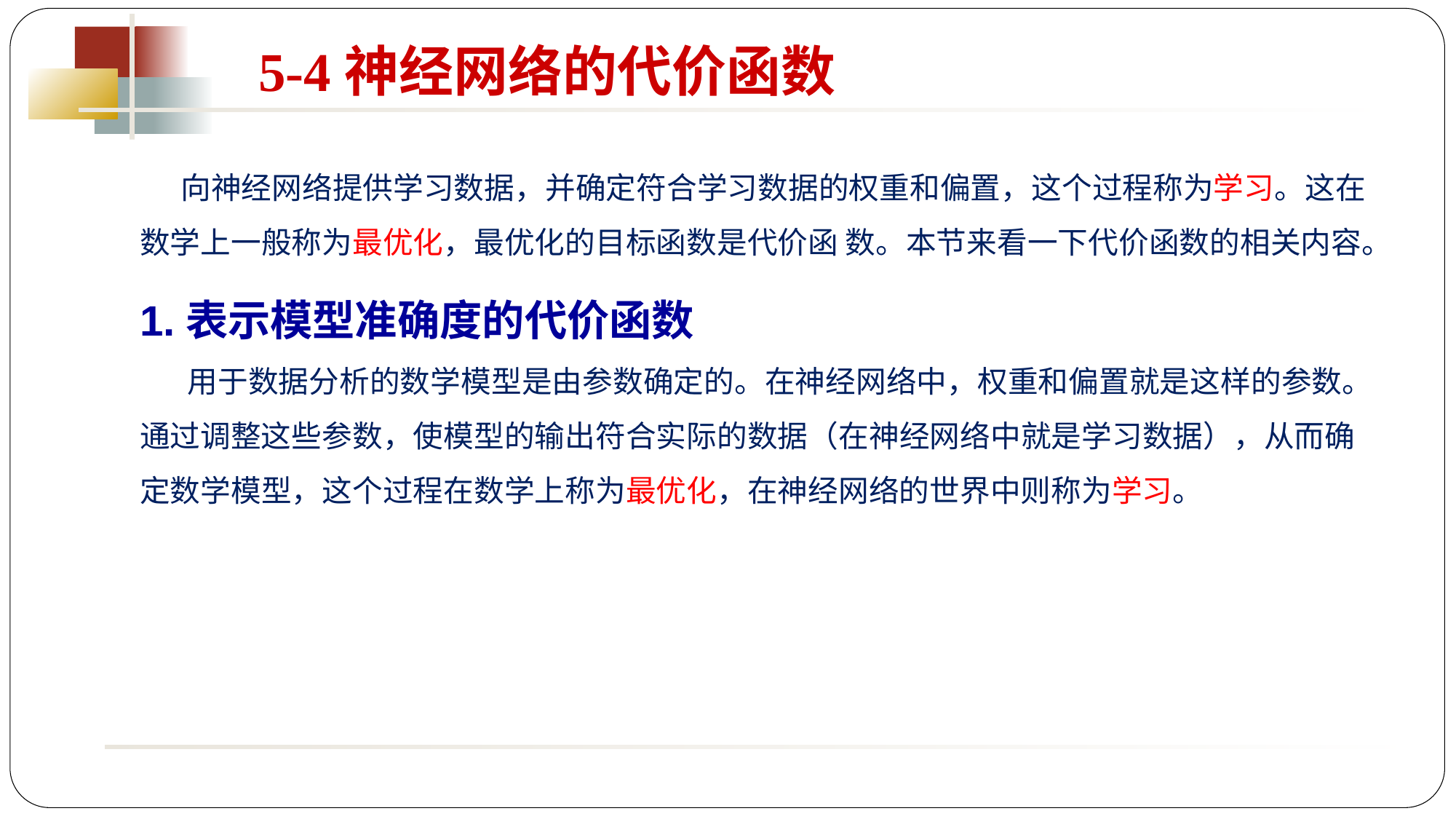

5-4神经网络的代价函数
     向神经网络提供学习数据，并确定符合学习数据的权重和偏置，这个过程称为学习。这在数学上一般称为最优化，最优化的目标函数是代价函 数。本节来看一下代价函数的相关内容。

1.表示模型准确度的代价函数
      用于数据分析的数学模型是由参数确定的。在神经网络中，权重和偏置就是这样的参数。通过调整这些参数，使模型的输出符合实际的数据（在神经网络中就是学习数据），从而确定数学模型，这个过程在数学上称为最优化，在神经网络的世界中则称为学习。